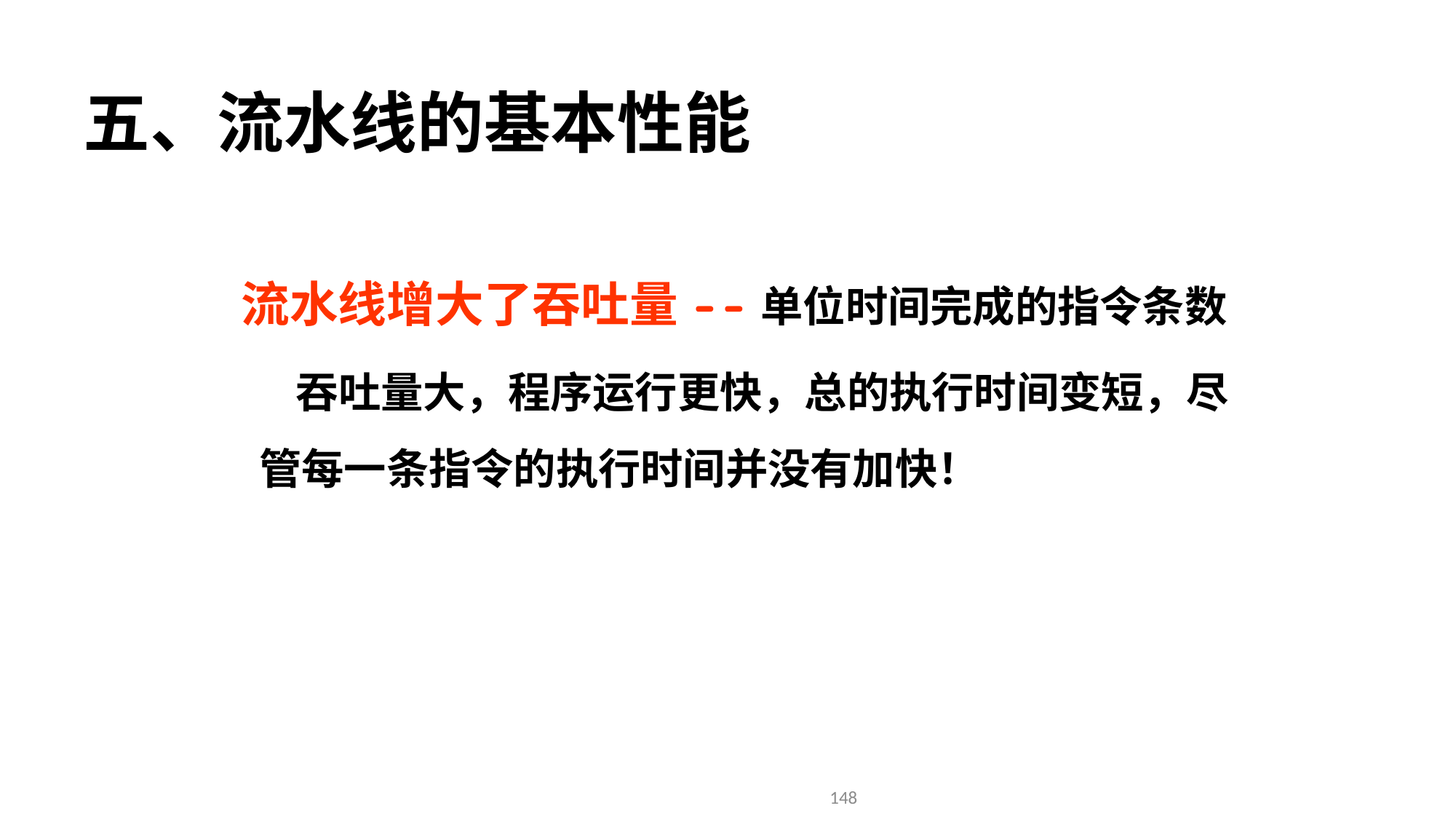

# 五、流水线的基本性能
 流水线增大了吞吐量--单位时间完成的指令条数
       吞吐量大，程序运行更快，总的执行时间变短，尽管每一条指令的执行时间并没有加快！
148